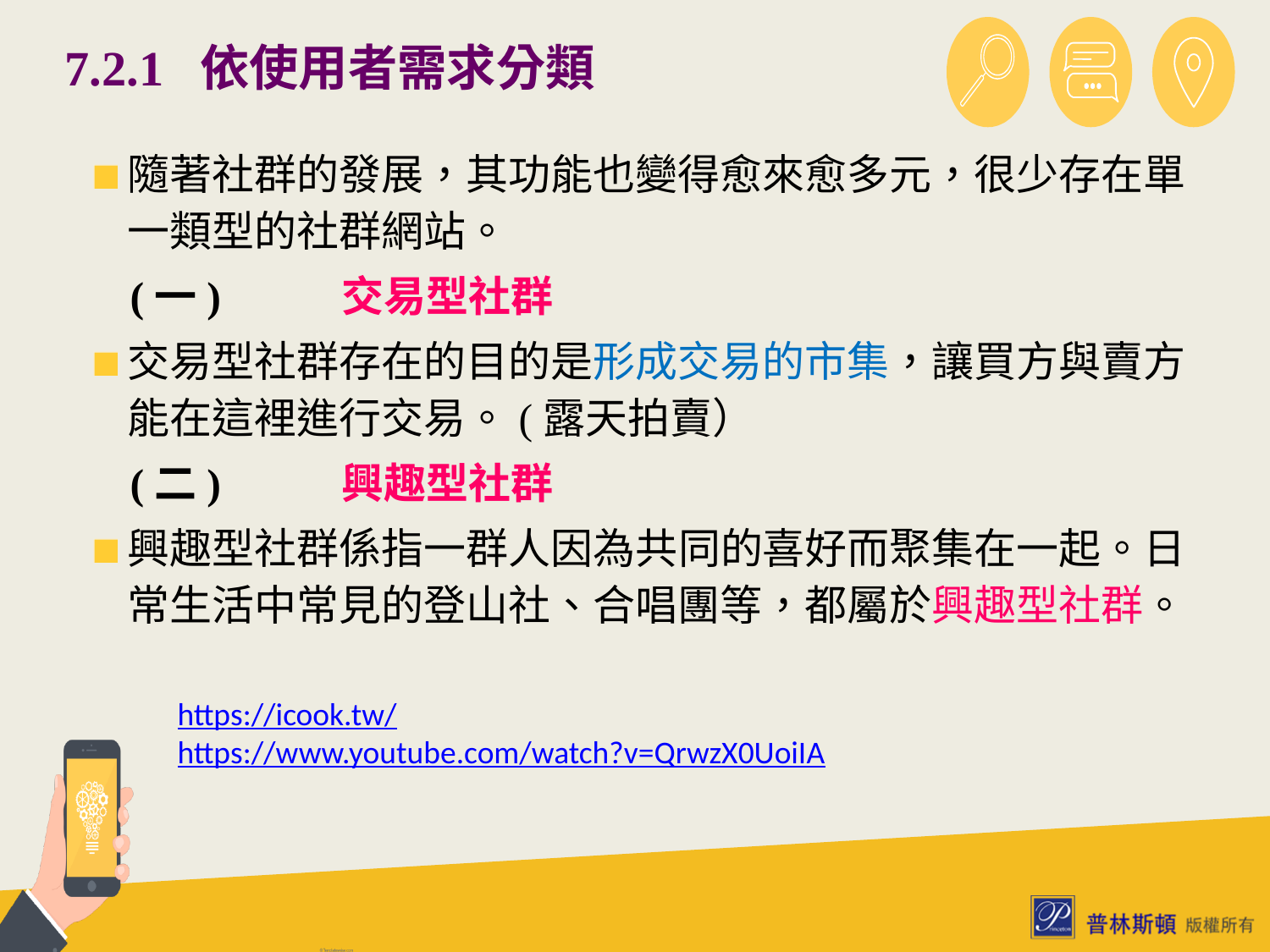

# 7.2.1  依使用者需求分類
隨著社群的發展，其功能也變得愈來愈多元，很少存在單一類型的社群網站。
    (一)	交易型社群
交易型社群存在的目的是形成交易的市集，讓買方與賣方能在這裡進行交易。(露天拍賣）
    (二)	興趣型社群
興趣型社群係指一群人因為共同的喜好而聚集在一起。日常生活中常見的登山社、合唱團等，都屬於興趣型社群。
https://icook.tw/
https://www.youtube.com/watch?v=QrwzX0UoiIA